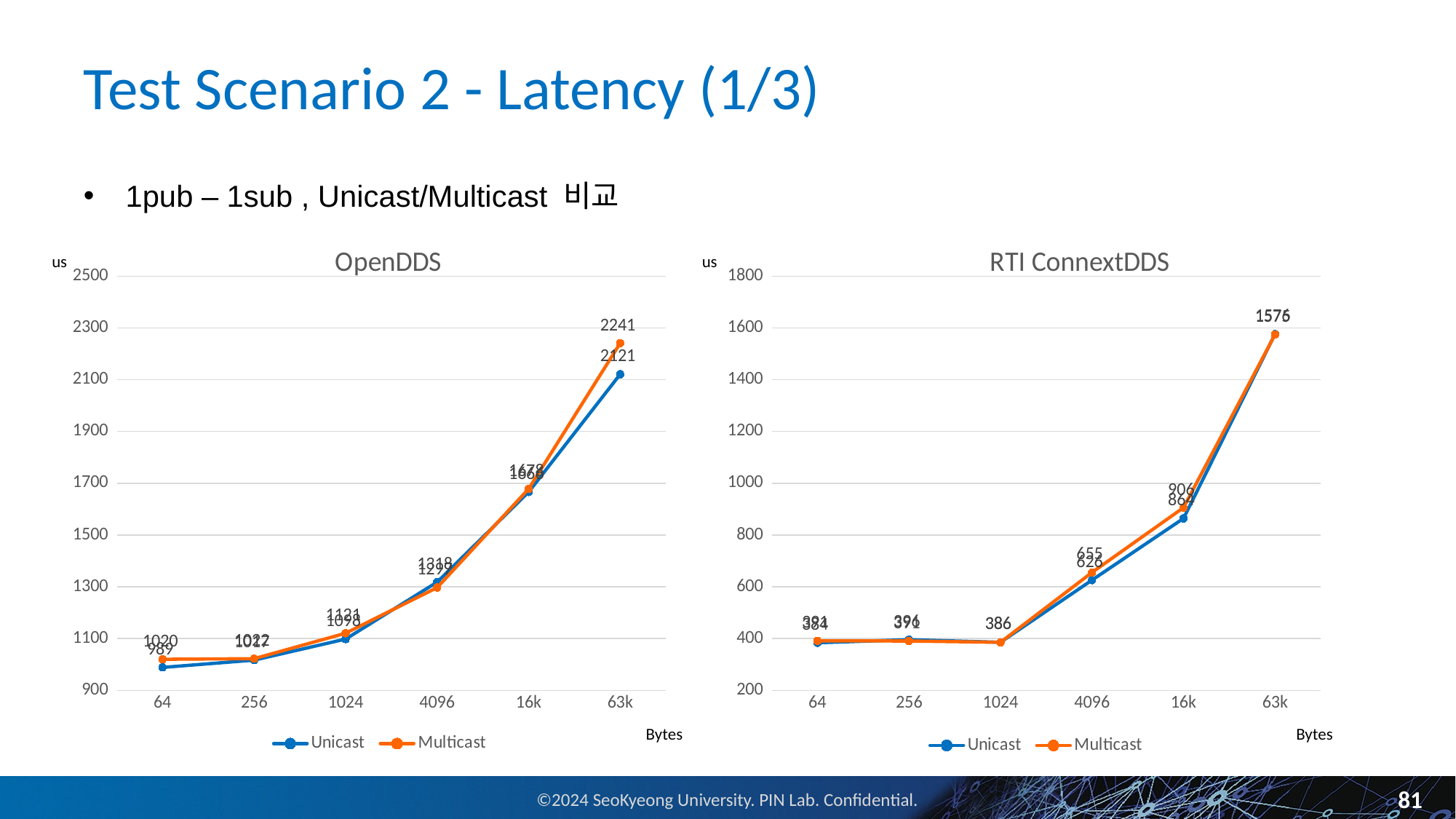

# Test Scenario 2 - Latency (1/3)
1pub – 1sub , Unicast/Multicast 비교

### Chart: OpenDDS

| Category | Unicast | Multicast |
|---|---|---|
| 64 | 988.6666666666666 | 1020.0 |
| 256 | 1016.6666666666666 | 1022.3333333333334 |
| 1024 | 1098.0 | 1120.6666666666667 |
| 4096 | 1318.0 | 1297.0 |
| 16k | 1666.3333333333333 | 1678.3333333333333 |
| 63k | 2121.0 | 2241.0 |

### Chart: RTI ConnextDDS

| Category | Unicast | Multicast |
|---|---|---|
| 64 | 383.8 | 391.0 |
| 256 | 395.6 | 390.6 |
| 1024 | 385.6 | 385.6 |
| 4096 | 625.8 | 655.4 |
| 16k | 864.2 | 905.8 |
| 63k | 1576.2 | 1574.6 |
us
us
Bytes
Bytes
81